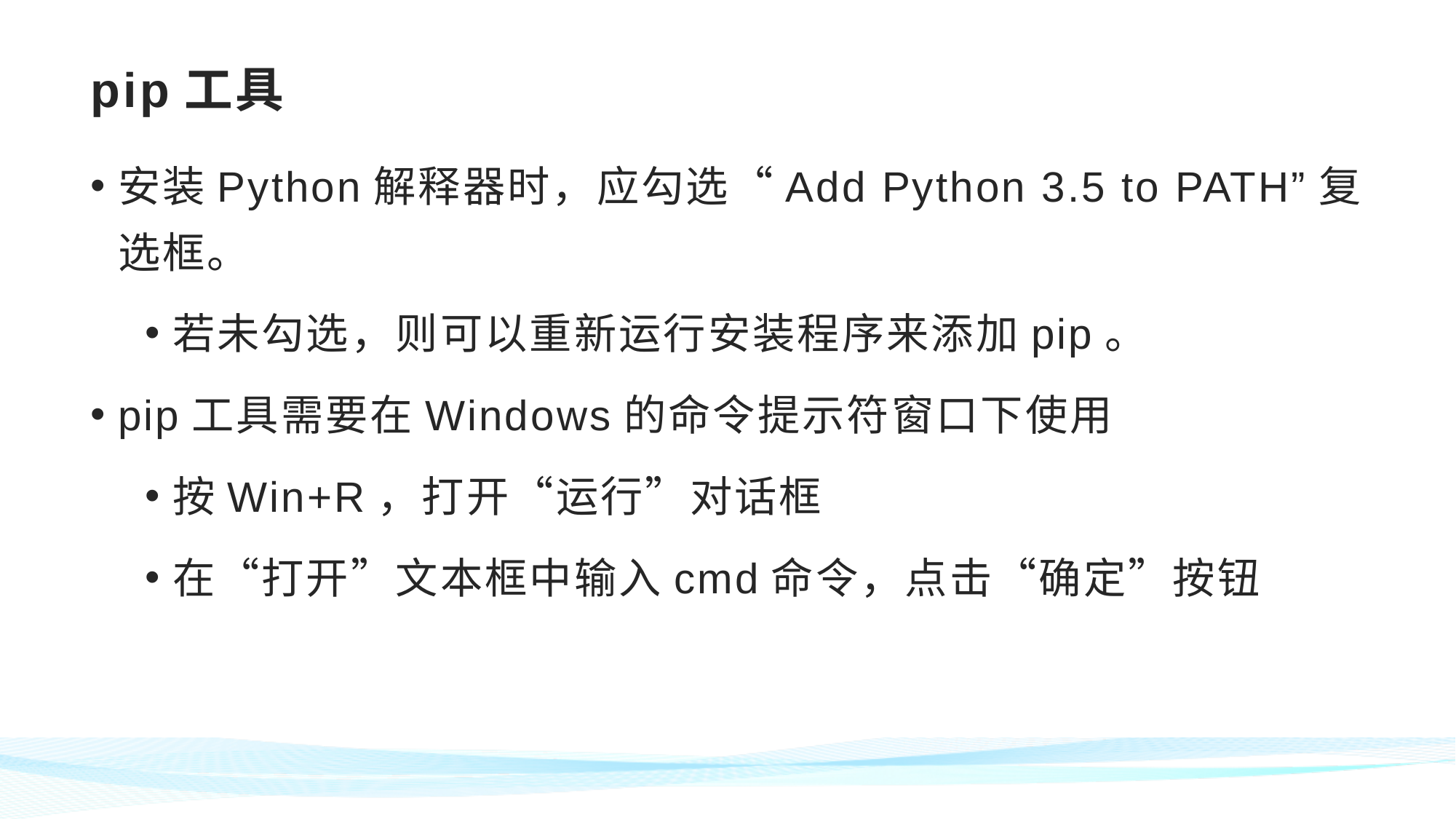

# pip工具
安装Python解释器时，应勾选“Add Python 3.5 to PATH”复选框。
若未勾选，则可以重新运行安装程序来添加pip。
pip工具需要在Windows的命令提示符窗口下使用
按Win+R，打开“运行”对话框
在“打开”文本框中输入cmd命令，点击“确定”按钮